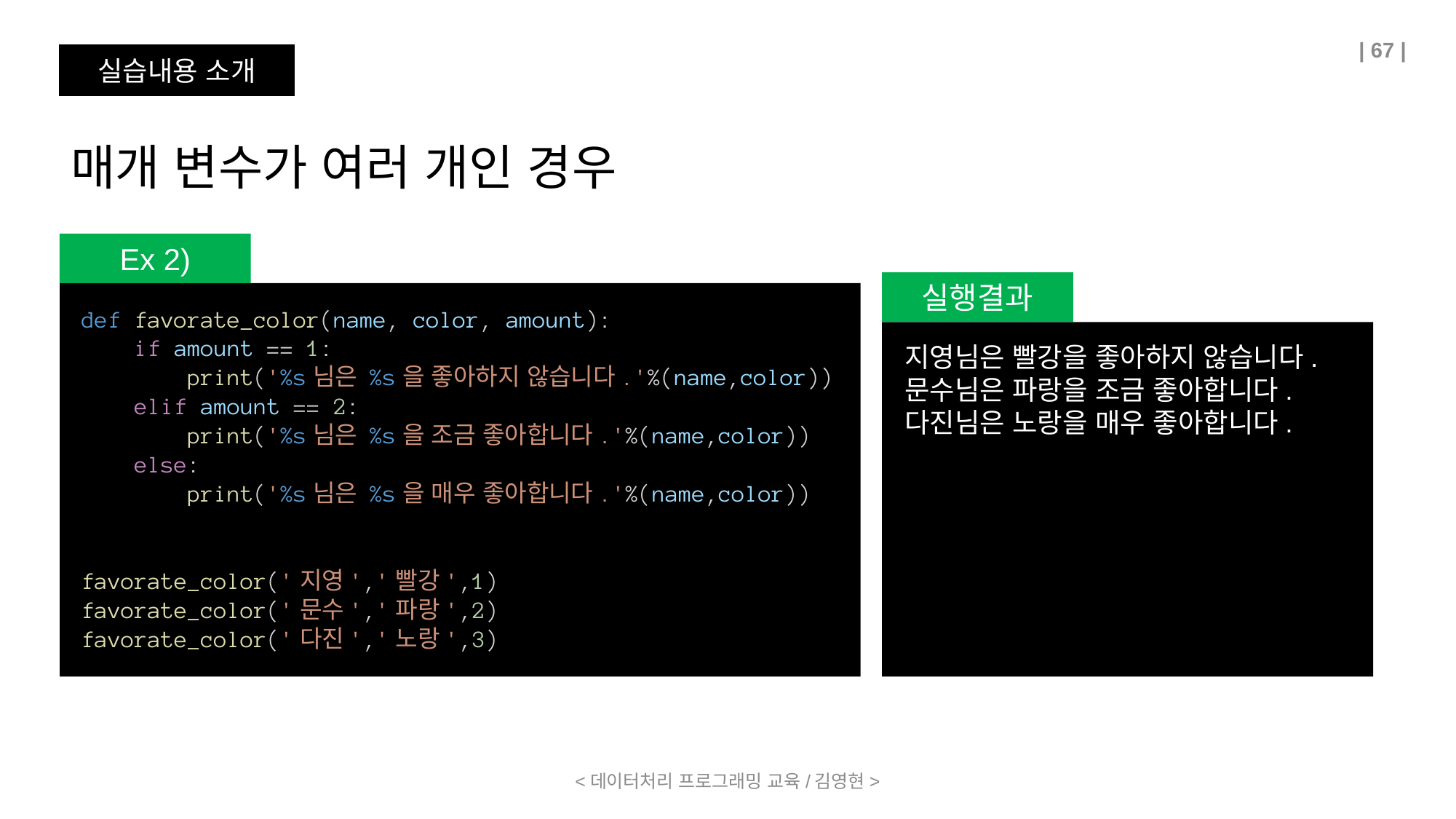

| 67 |
실습내용 소개
매개 변수가 여러 개인 경우
Ex 2)
실행결과

def favorate_color(name, color, amount):
    if amount == 1:
        print('%s님은 %s을 좋아하지 않습니다.'%(name,color))
    elif amount == 2:
        print('%s님은 %s을 조금 좋아합니다.'%(name,color))
    else:
        print('%s님은 %s을 매우 좋아합니다.'%(name,color))

favorate_color('지영','빨강',1)
favorate_color('문수','파랑',2)
favorate_color('다진','노랑',3)

지영님은 빨강을 좋아하지 않습니다.
문수님은 파랑을 조금 좋아합니다.
다진님은 노랑을 매우 좋아합니다.
<데이터처리 프로그래밍 교육/김영현>